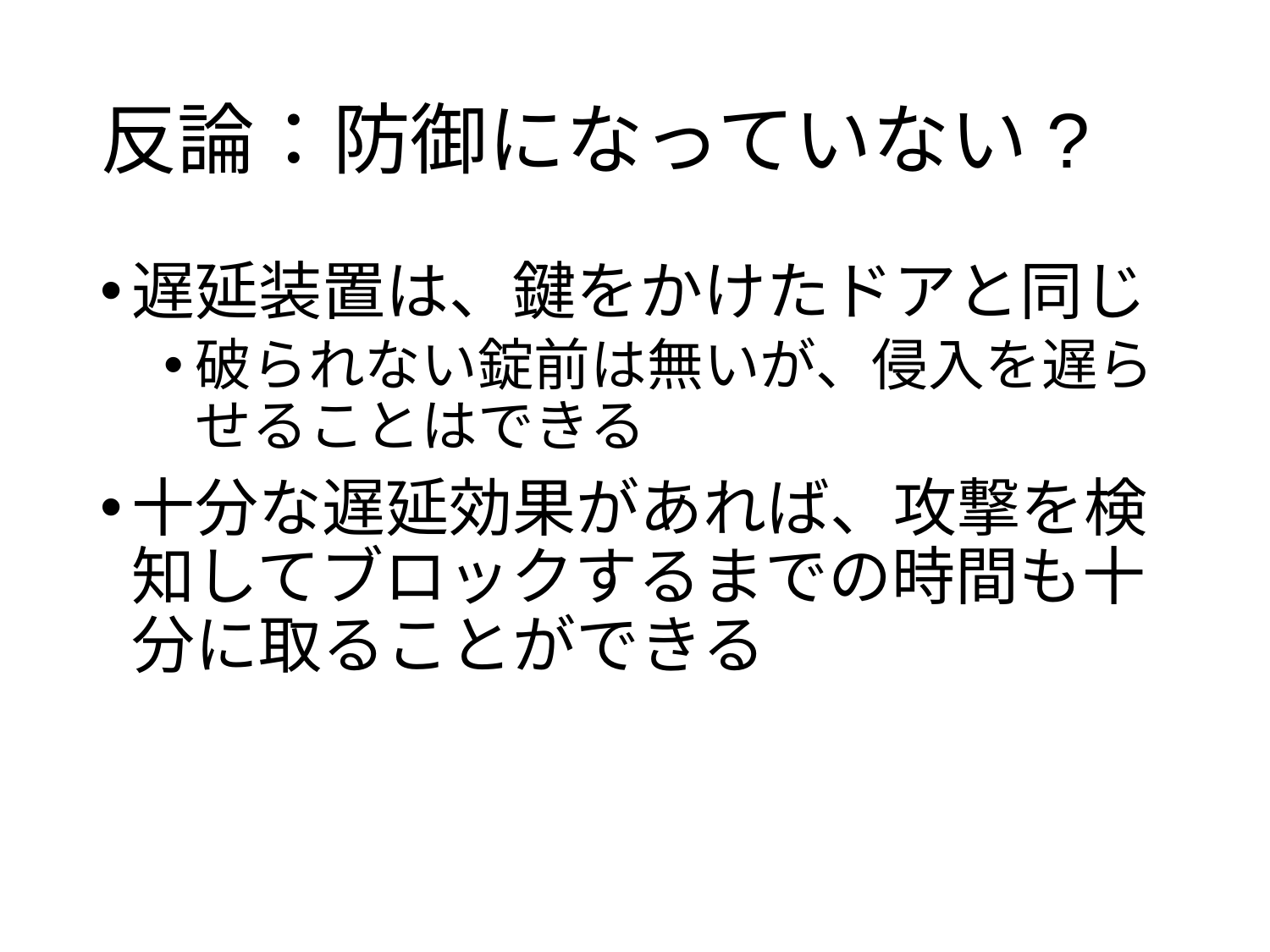

# 反論：防御になっていない?
遅延装置は、鍵をかけたドアと同じ
破られない錠前は無いが、侵入を遅らせることはできる
十分な遅延効果があれば、攻撃を検知してブロックするまでの時間も十分に取ることができる